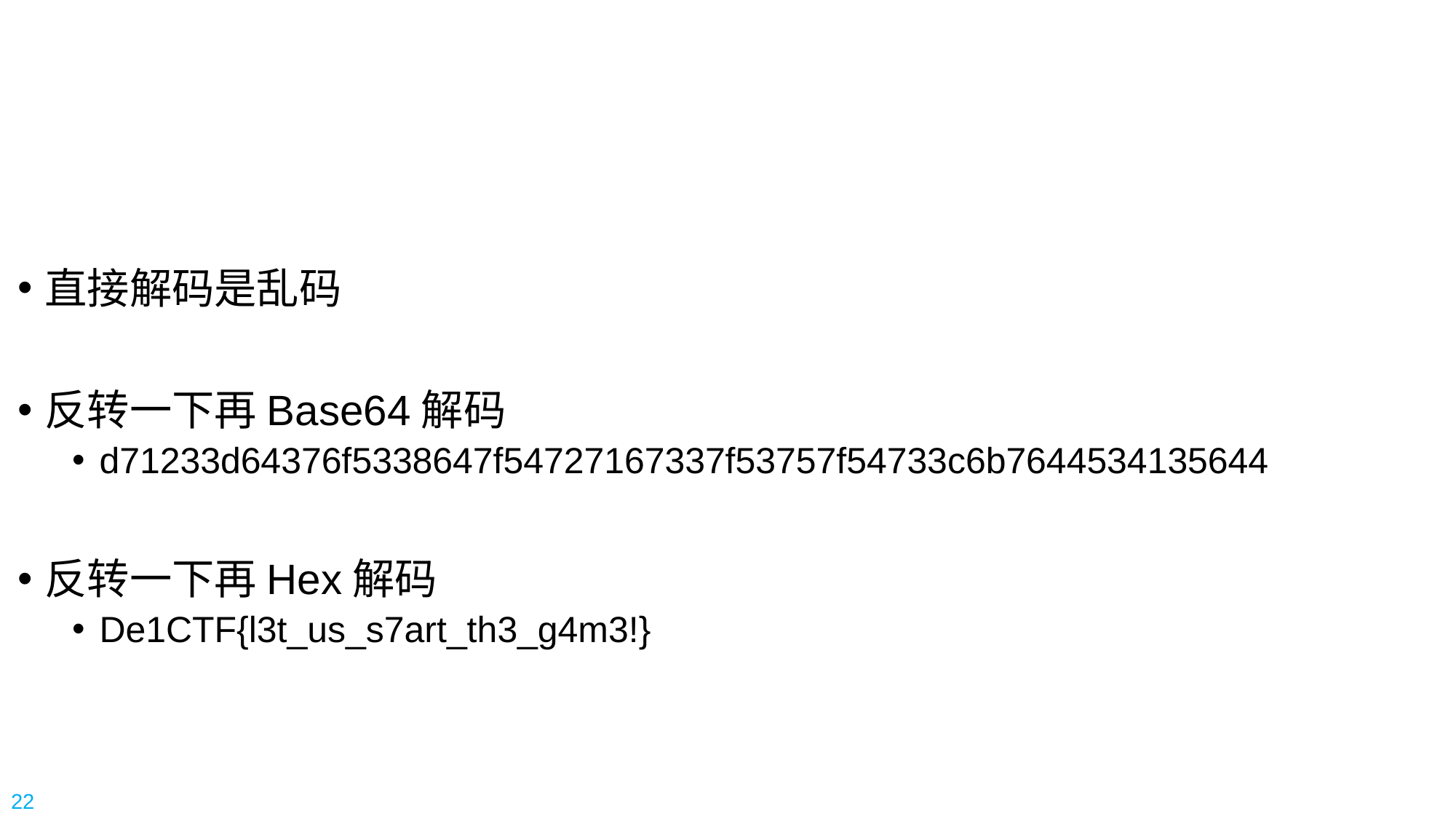

#
直接解码是乱码

反转一下再Base64解码
d71233d64376f5338647f54727167337f53757f54733c6b7644534135644

反转一下再Hex解码
De1CTF{l3t_us_s7art_th3_g4m3!}
22